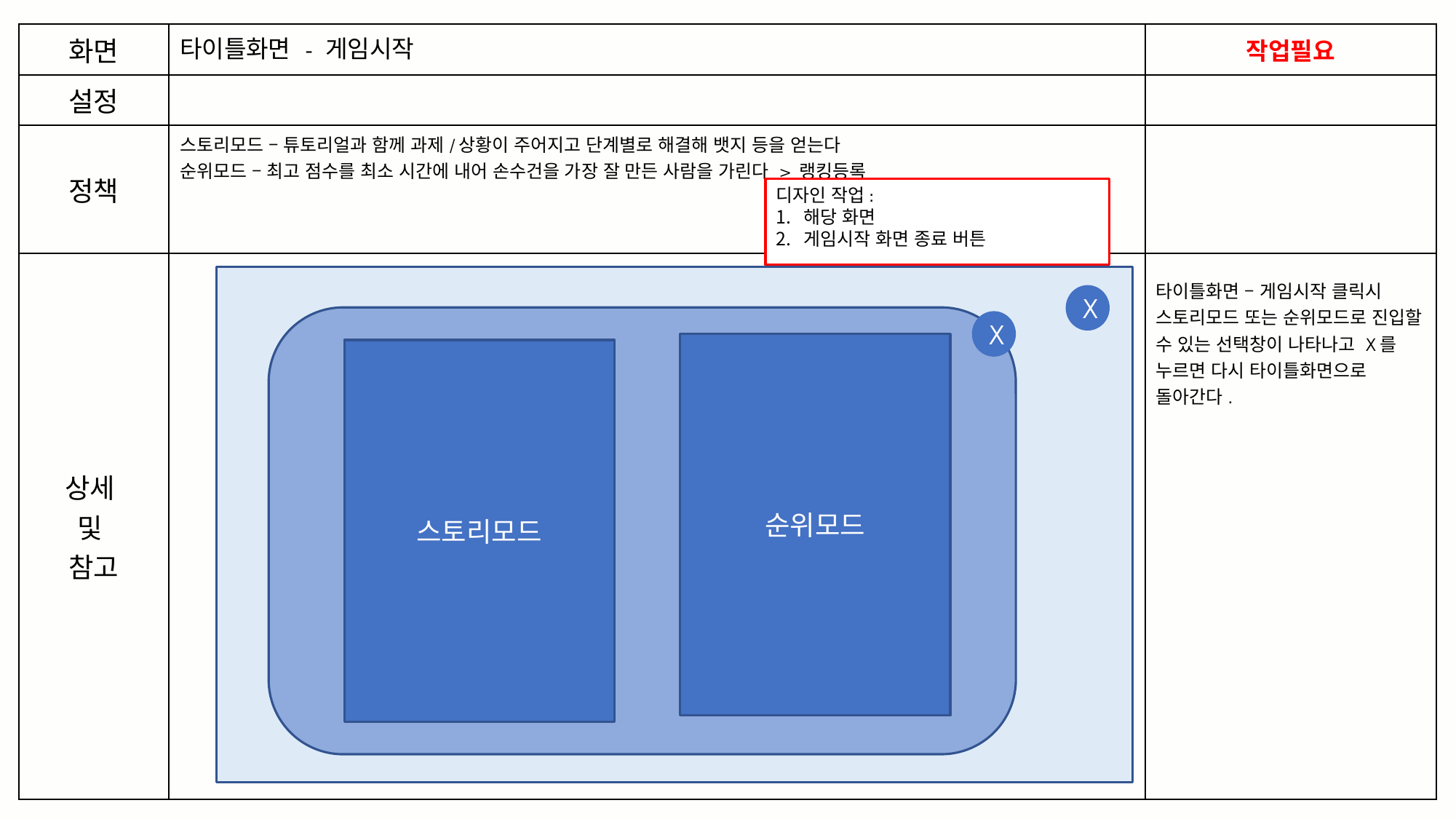

| 화면 | 타이틀화면 - 게임시작 | 작업필요 |
| --- | --- | --- |
| 설정 |  |  |
| 정책 | 스토리모드 – 튜토리얼과 함께 과제/상황이 주어지고 단계별로 해결해 뱃지 등을 얻는다 순위모드 – 최고 점수를 최소 시간에 내어 손수건을 가장 잘 만든 사람을 가린다 > 랭킹등록 |  |
| 상세 및 참고 |  | 타이틀화면 – 게임시작 클릭시 스토리모드 또는 순위모드로 진입할 수 있는 선택창이 나타나고 X를 누르면 다시 타이틀화면으로 돌아간다. |
디자인 작업:
해당 화면
게임시작 화면 종료 버튼

X

X
순위모드
스토리모드